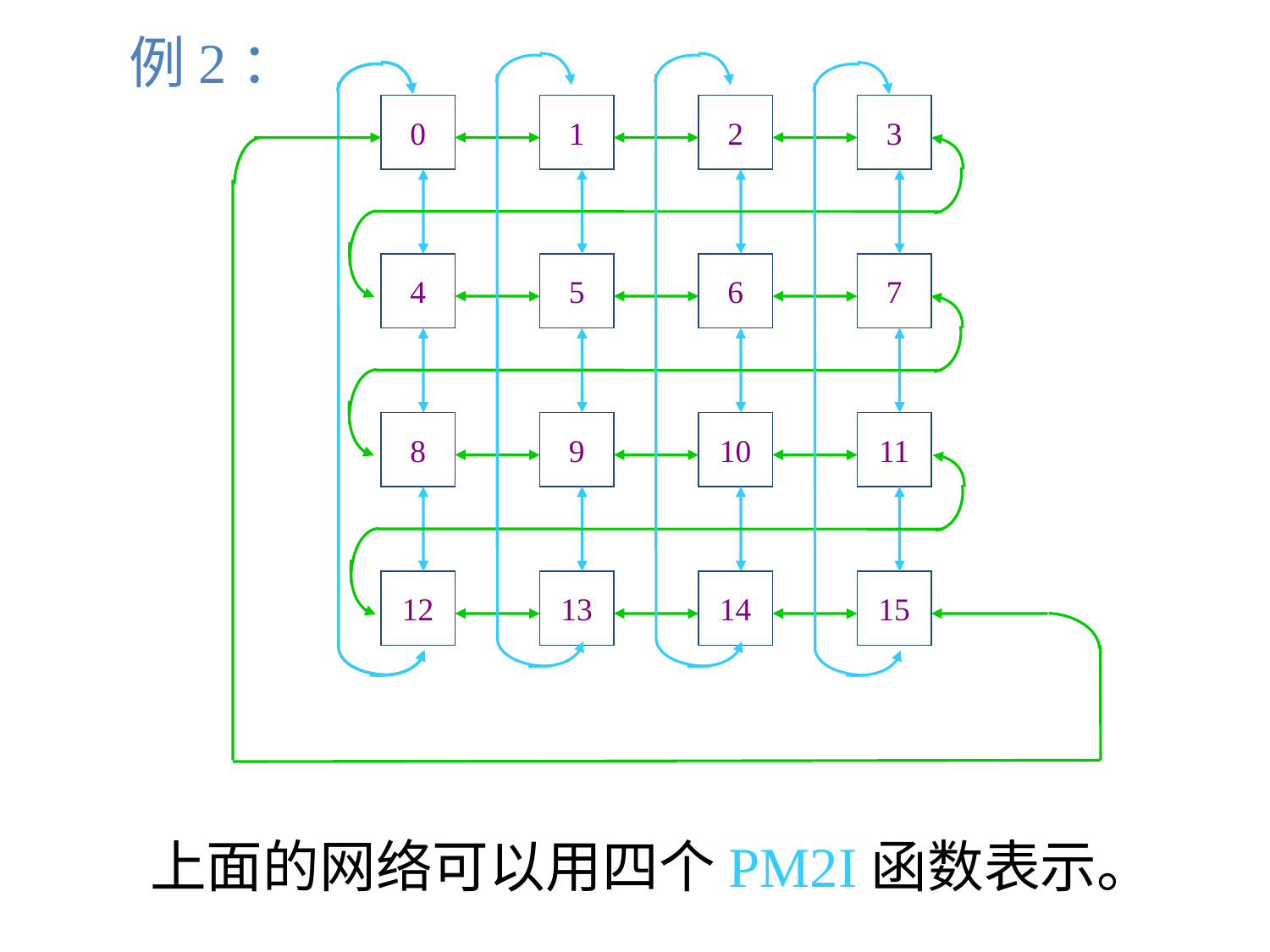

例2：

0
1
2
3

4
5
6
7

8
9
10
11

12
13
14
15

上面的网络可以用四个PM2I函数表示。